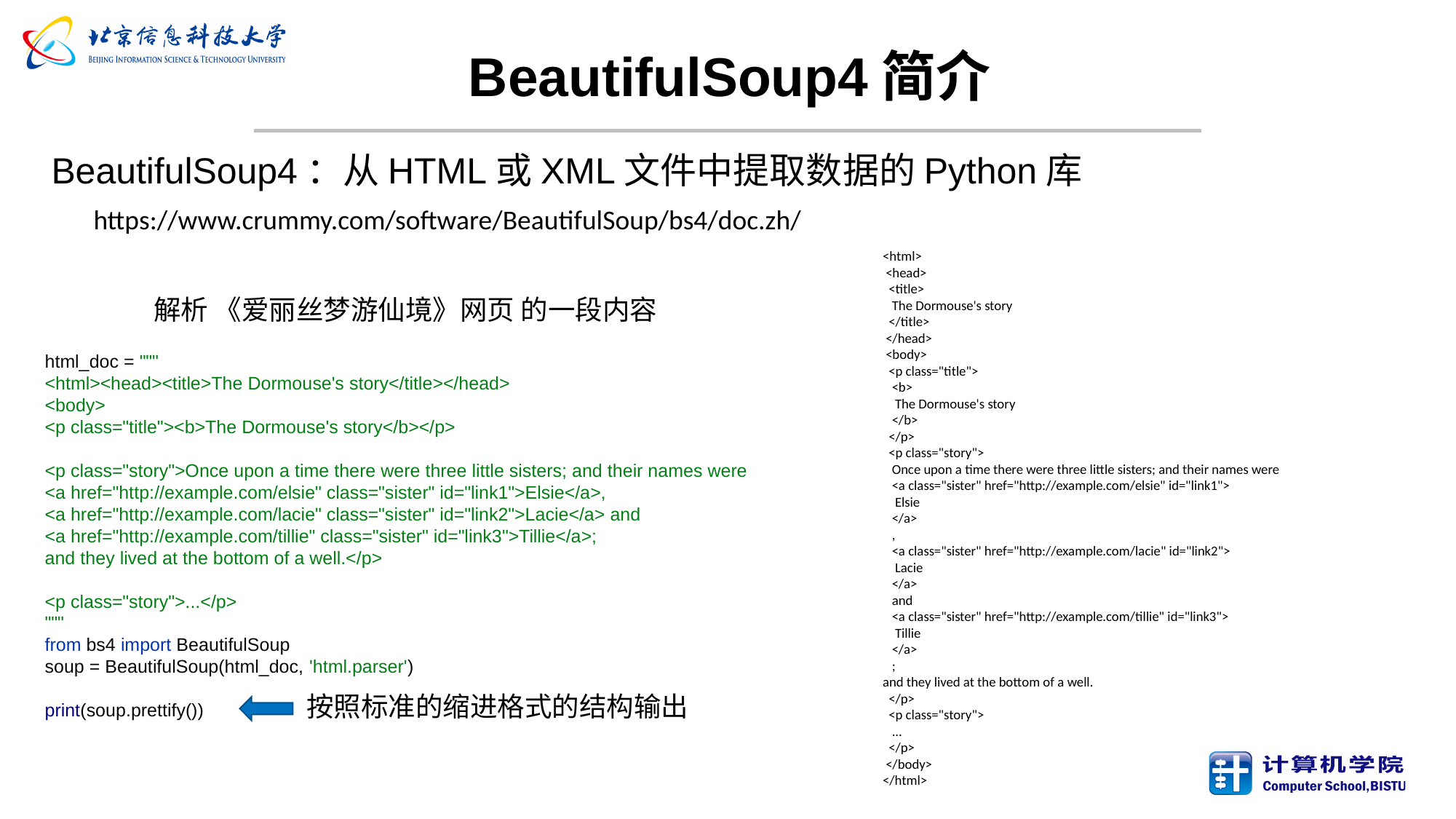

# BeautifulSoup4简介
BeautifulSoup4：从HTML或XML文件中提取数据的Python库
https://www.crummy.com/software/BeautifulSoup/bs4/doc.zh/
<html>
 <head>
  <title>
   The Dormouse's story
  </title>
 </head>
 <body>
  <p class="title">
   <b>
    The Dormouse's story
   </b>
  </p>
  <p class="story">
   Once upon a time there were three little sisters; and their names were
   <a class="sister" href="http://example.com/elsie" id="link1">
    Elsie
   </a>
   ,
   <a class="sister" href="http://example.com/lacie" id="link2">
    Lacie
   </a>
   and
   <a class="sister" href="http://example.com/tillie" id="link3">
    Tillie
   </a>
   ;
and they lived at the bottom of a well.
  </p>
  <p class="story">
   ...
  </p>
 </body>
</html>
解析 《爱丽丝梦游仙境》网页 的一段内容
html_doc = """
<html><head><title>The Dormouse's story</title></head>
<body>
<p class="title"><b>The Dormouse's story</b></p>
<p class="story">Once upon a time there were three little sisters; and their names were
<a href="http://example.com/elsie" class="sister" id="link1">Elsie</a>,
<a href="http://example.com/lacie" class="sister" id="link2">Lacie</a> and
<a href="http://example.com/tillie" class="sister" id="link3">Tillie</a>;
and they lived at the bottom of a well.</p>
<p class="story">...</p>
"""
from bs4 import BeautifulSoup
soup = BeautifulSoup(html_doc, 'html.parser')
print(soup.prettify())
按照标准的缩进格式的结构输出